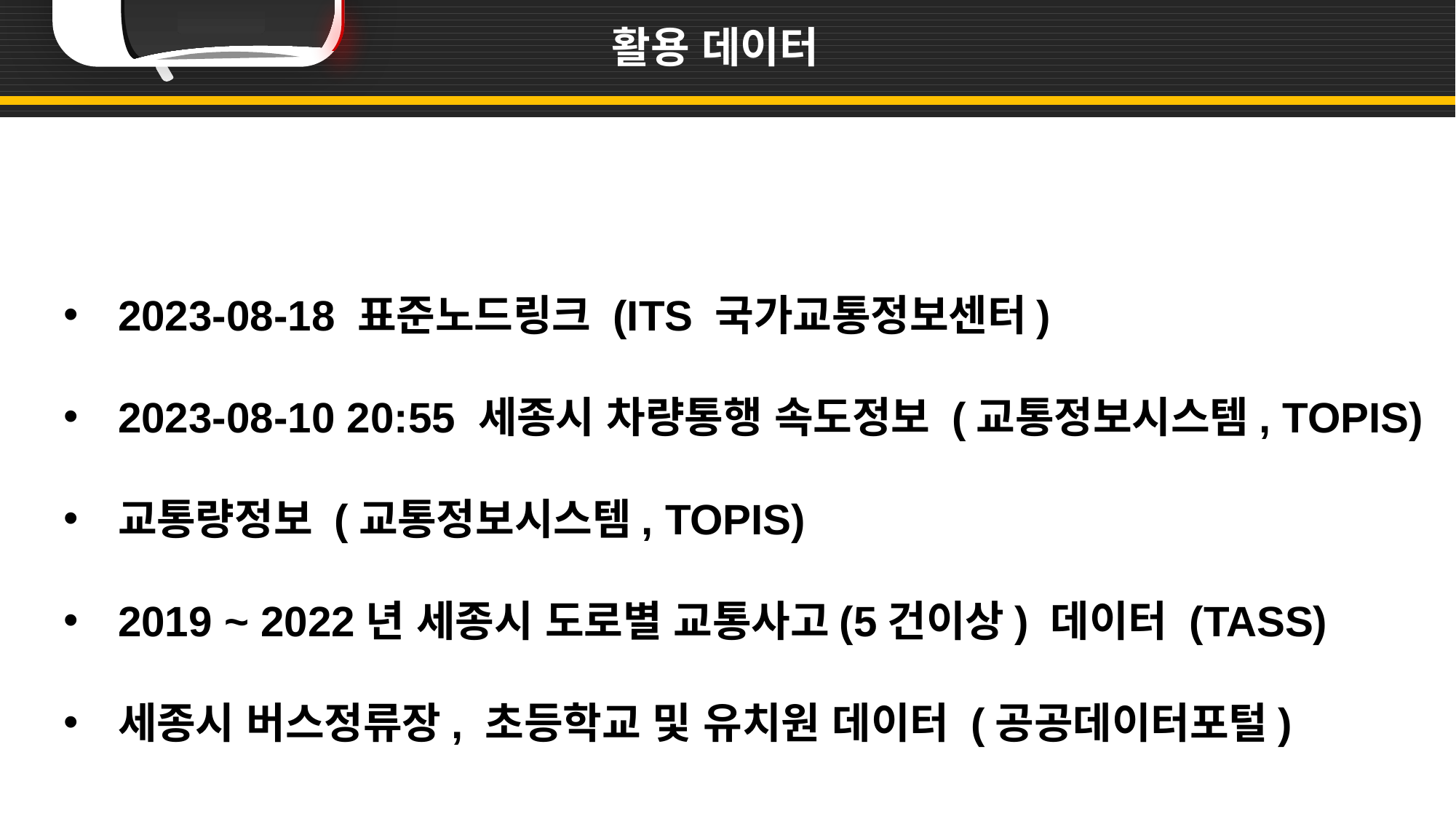

활용 데이터
2023-08-18 표준노드링크 (ITS 국가교통정보센터)
2023-08-10 20:55 세종시 차량통행 속도정보 (교통정보시스템, TOPIS)
교통량정보 (교통정보시스템, TOPIS)
2019 ~ 2022년 세종시 도로별 교통사고(5건이상) 데이터 (TASS)
세종시 버스정류장, 초등학교 및 유치원 데이터 (공공데이터포털)